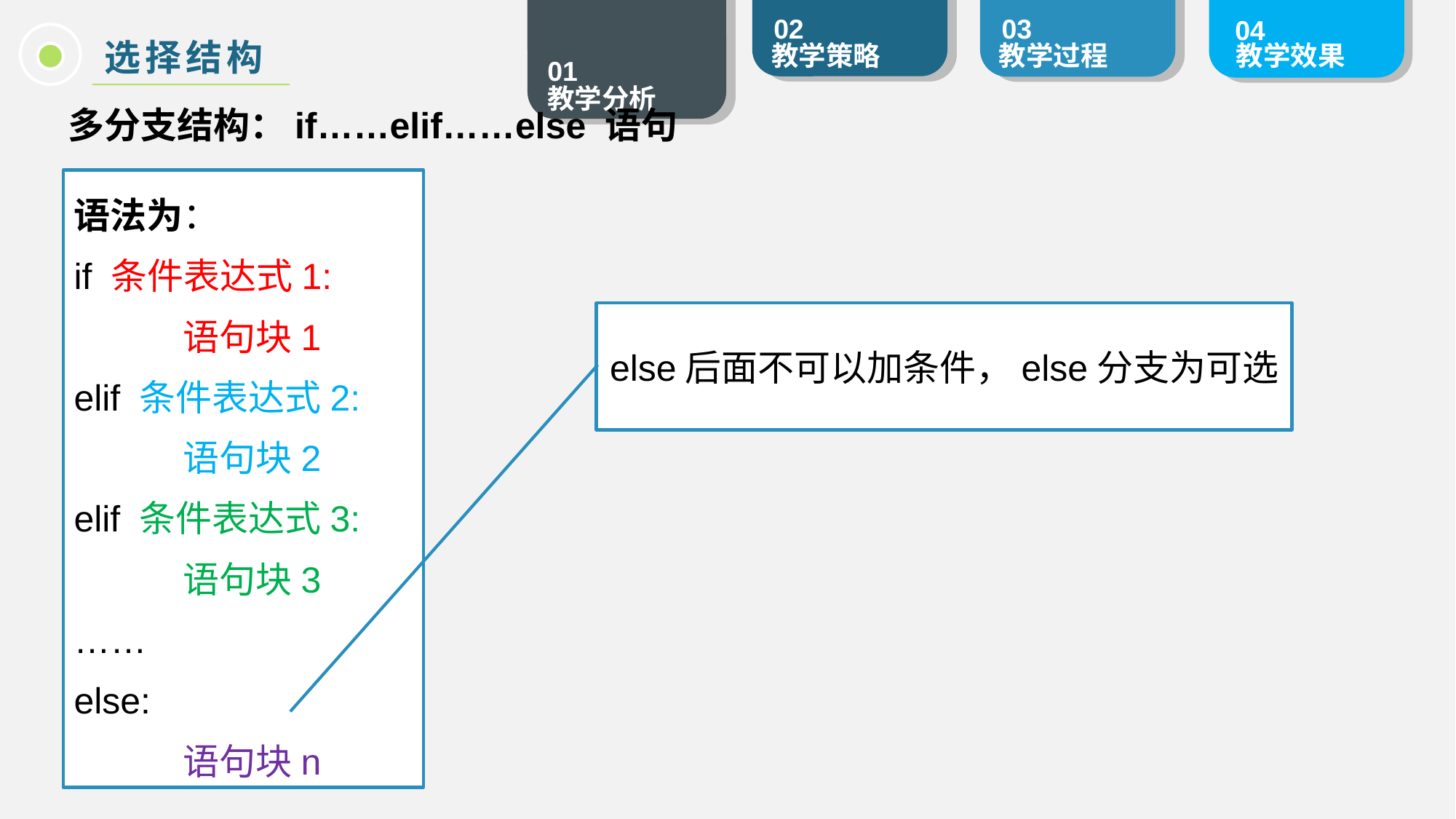

选择结构
多分支结构：if……elif……else 语句
语法为：
if 条件表达式1:
	语句块1
elif 条件表达式2:
	语句块2
elif 条件表达式3:
	语句块3
……
else:
	语句块n
else后面不可以加条件，else分支为可选